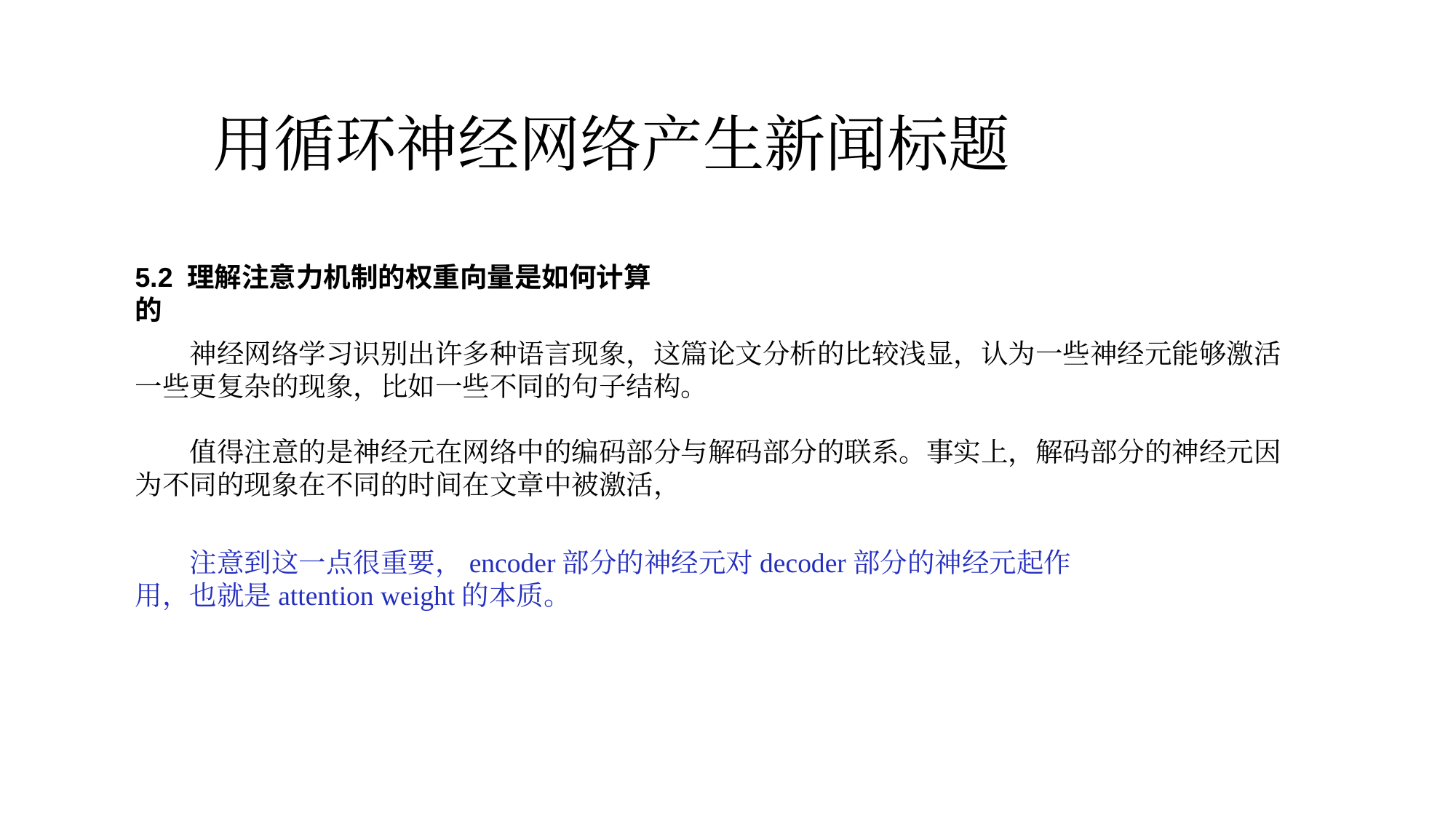

用循环神经网络产生新闻标题
5.2 理解注意力机制的权重向量是如何计算的
神经网络学习识别出许多种语言现象，这篇论文分析的比较浅显，认为一些神经元能够激活一些更复杂的现象，比如一些不同的句子结构。

值得注意的是神经元在网络中的编码部分与解码部分的联系。事实上，解码部分的神经元因为不同的现象在不同的时间在文章中被激活，
注意到这一点很重要，encoder部分的神经元对decoder部分的神经元起作用，也就是attention weight的本质。